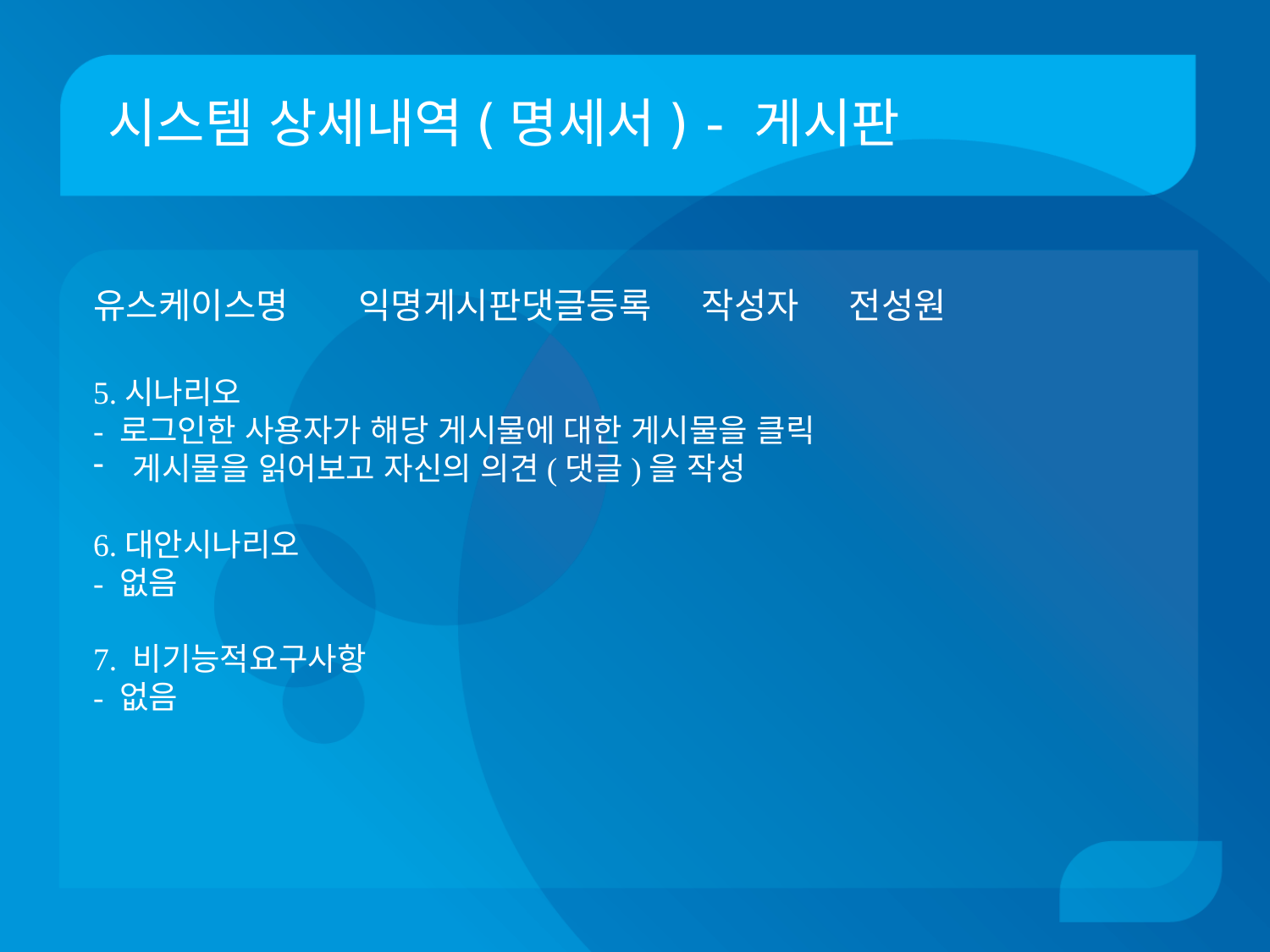

# 시스템 상세내역(명세서) - 게시판
유스케이스명       익명게시판댓글등록     작성자     전성원
5.시나리오
- 로그인한 사용자가 해당 게시물에 대한 게시물을 클릭
게시물을 읽어보고 자신의 의견(댓글)을 작성

6.대안시나리오
- 없음

7. 비기능적요구사항
- 없음